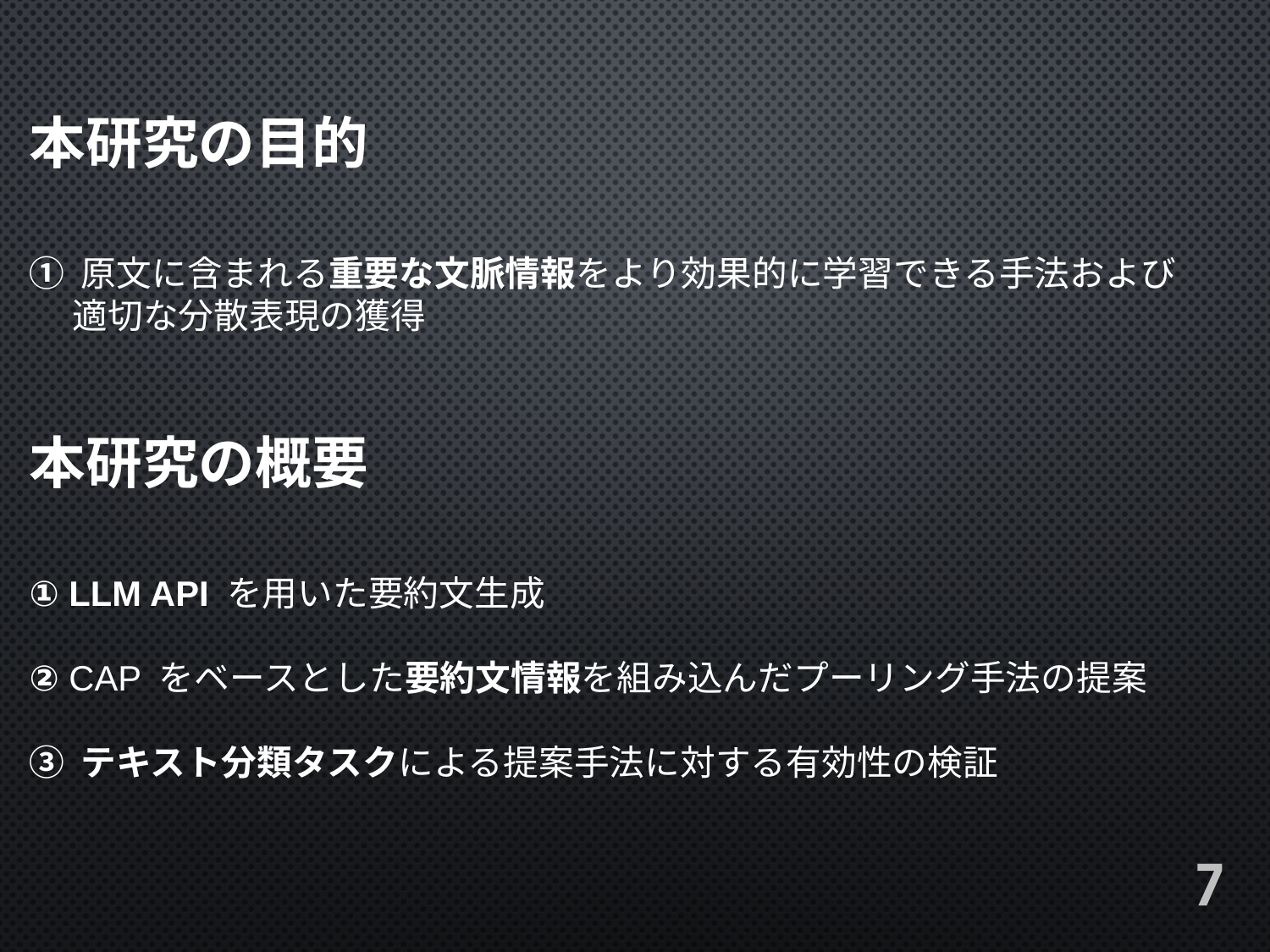

本研究の目的

① 原文に含まれる重要な文脈情報をより効果的に学習できる手法および
　 適切な分散表現の獲得
本研究の概要

① LLM API を用いた要約文生成

② CAP をベースとした要約文情報を組み込んだプーリング手法の提案

③ テキスト分類タスクによる提案手法に対する有効性の検証
7

[1] 大和秀徳. BERT の分散表現に対する学習可能な重みを持つプーリング手法の提案,
     大阪公立大学大学院情報学研究科 基幹情報学専攻 知能情報分野 修士論文, 2024.
[2] Preferred Elements, https://plamo.preferredai.jp/, 2024.